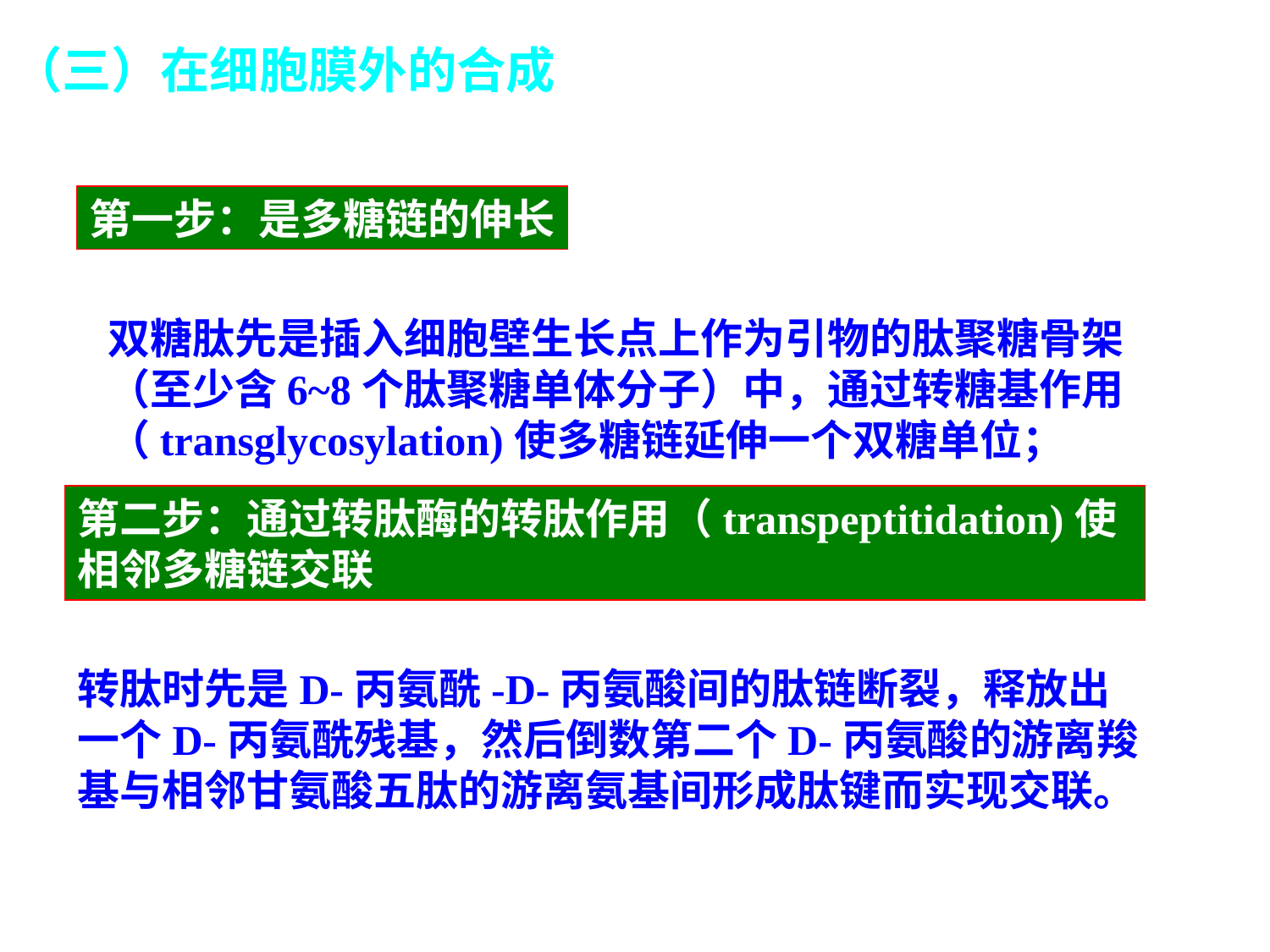

# （三）在细胞膜外的合成
第一步：是多糖链的伸长
双糖肽先是插入细胞壁生长点上作为引物的肽聚糖骨架（至少含6~8个肽聚糖单体分子）中，通过转糖基作用（transglycosylation)使多糖链延伸一个双糖单位；
第二步：通过转肽酶的转肽作用（transpeptitidation)使相邻多糖链交联
转肽时先是D-丙氨酰-D-丙氨酸间的肽链断裂，释放出一个D-丙氨酰残基，然后倒数第二个D-丙氨酸的游离羧基与相邻甘氨酸五肽的游离氨基间形成肽键而实现交联。